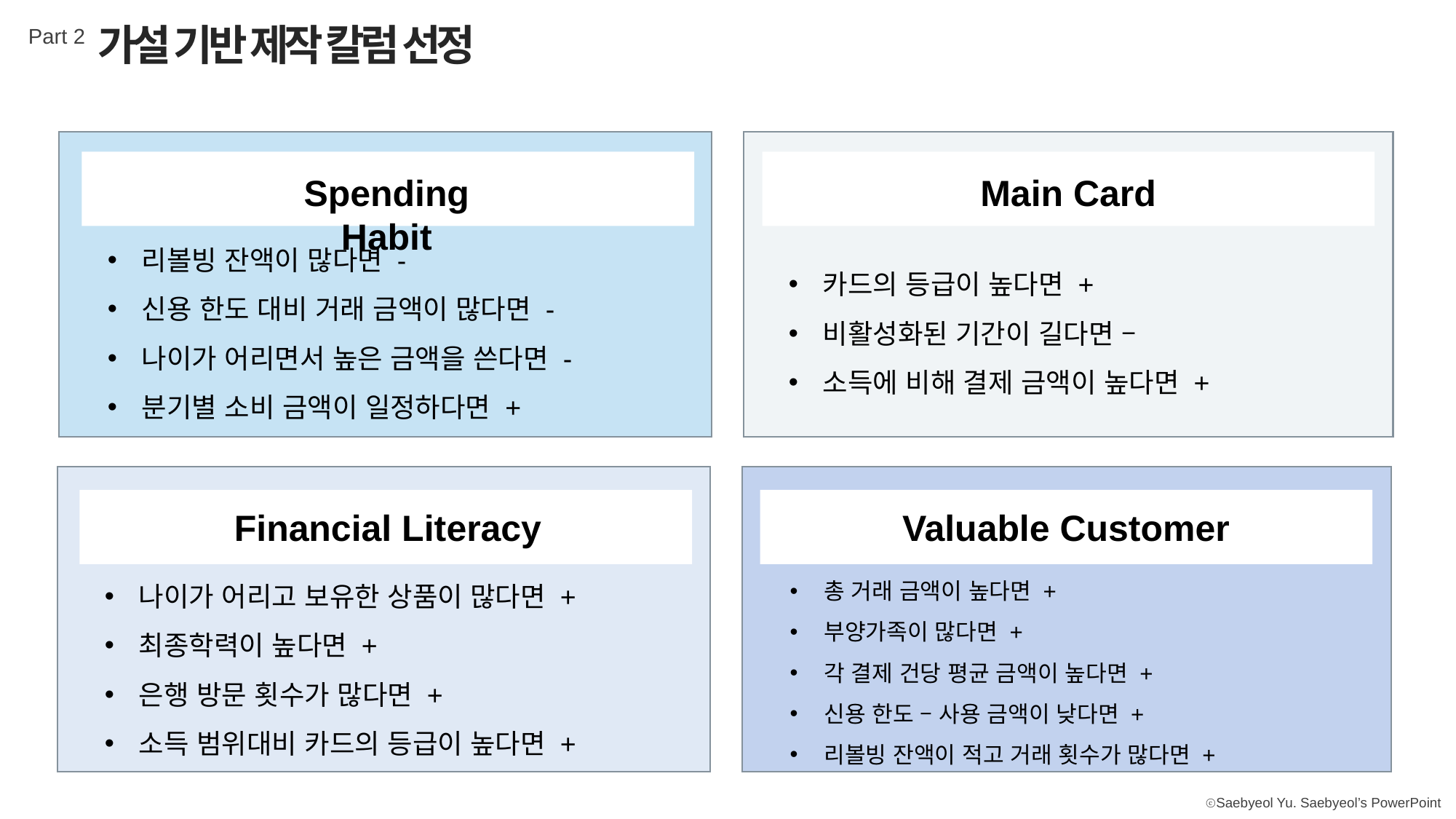

가설 기반 제작 칼럼 선정
Part 2

Spending Habit
Main Card
리볼빙 잔액이 많다면 -
신용 한도 대비 거래 금액이 많다면 -
나이가 어리면서 높은 금액을 쓴다면 -
분기별 소비 금액이 일정하다면 +
카드의 등급이 높다면 +
비활성화된 기간이 길다면 –
소득에 비해 결제 금액이 높다면 +

Valuable Customer
Financial Literacy
나이가 어리고 보유한 상품이 많다면 +
최종학력이 높다면 +
은행 방문 횟수가 많다면 +
소득 범위대비 카드의 등급이 높다면 +
총 거래 금액이 높다면 +
부양가족이 많다면 +
각 결제 건당 평균 금액이 높다면 +
신용 한도 – 사용 금액이 낮다면 +
리볼빙 잔액이 적고 거래 횟수가 많다면 +